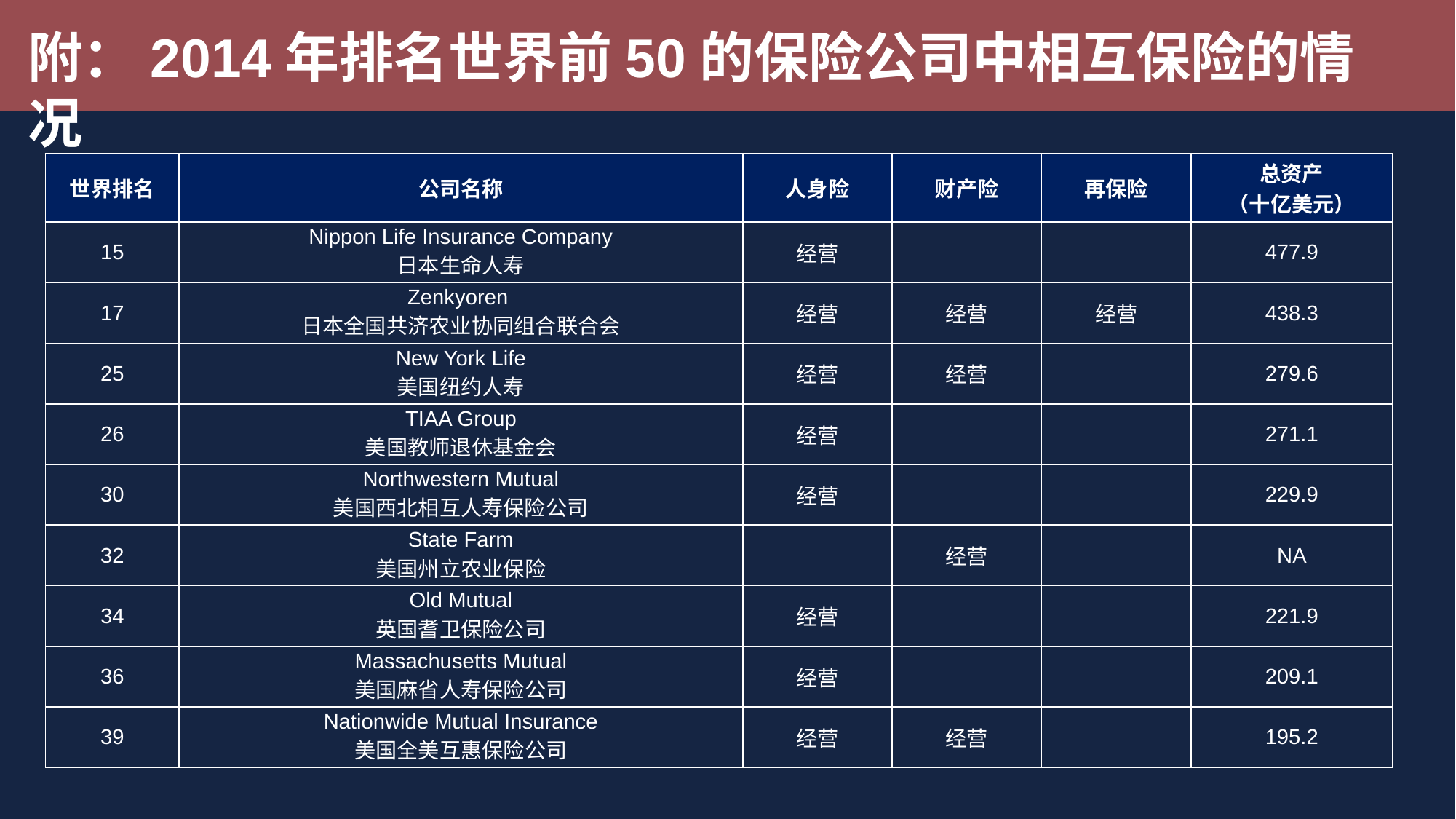

附：2014年排名世界前50的保险公司中相互保险的情况
| 世界排名 | 公司名称 | 人身险 | 财产险 | 再保险 | 总资产 （十亿美元） |
| --- | --- | --- | --- | --- | --- |
| 15 | Nippon Life Insurance Company 日本生命人寿 | 经营 |  |  | 477.9 |
| 17 | Zenkyoren 日本全国共济农业协同组合联合会 | 经营 | 经营 | 经营 | 438.3 |
| 25 | New York Life 美国纽约人寿 | 经营 | 经营 |  | 279.6 |
| 26 | TIAA Group 美国教师退休基金会 | 经营 |  |  | 271.1 |
| 30 | Northwestern Mutual 美国西北相互人寿保险公司 | 经营 |  |  | 229.9 |
| 32 | State Farm 美国州立农业保险 |  | 经营 |  | NA |
| 34 | Old Mutual 英国耆卫保险公司 | 经营 |  |  | 221.9 |
| 36 | Massachusetts Mutual 美国麻省人寿保险公司 | 经营 |  |  | 209.1 |
| 39 | Nationwide Mutual Insurance 美国全美互惠保险公司 | 经营 | 经营 |  | 195.2 |